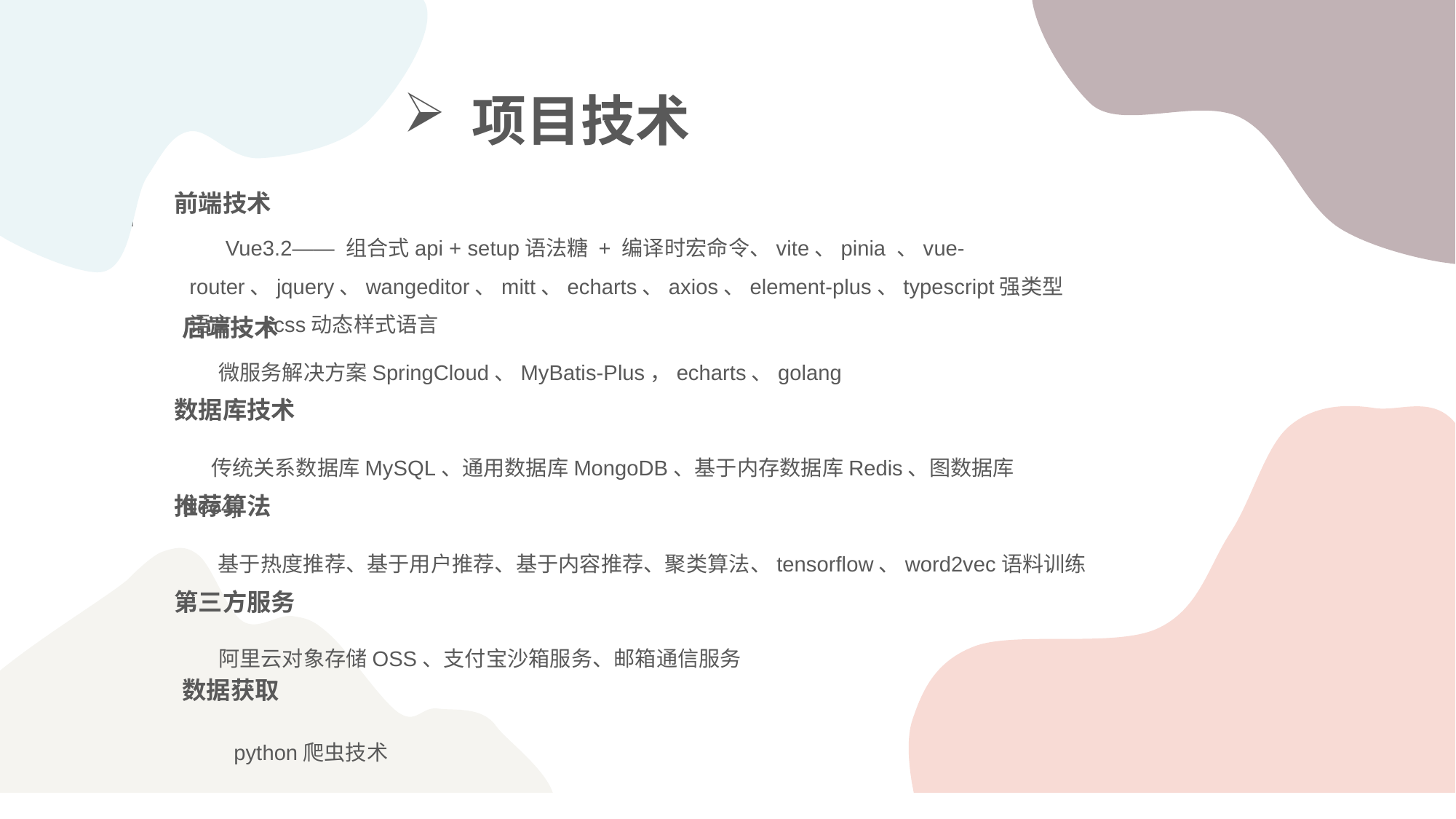

项目技术
前端技术
      Vue3.2—— 组合式api + setup语法糖 + 编译时宏命令、vite、pinia 、vue-router、jquery、wangeditor、mitt、echarts、axios、element-plus、typescript强类型语言 、scss动态样式语言

后端技术
     微服务解决方案SpringCloud、MyBatis-Plus，echarts、golang
数据库技术

     传统关系数据库MySQL、通用数据库MongoDB、基于内存数据库Redis、图数据库Neo4j
推荐算法
     基于热度推荐、基于用户推荐、基于内容推荐、聚类算法、tensorflow、word2vec语料训练

第三方服务
     阿里云对象存储OSS、支付宝沙箱服务、邮箱通信服务
数据获取
     python爬虫技术